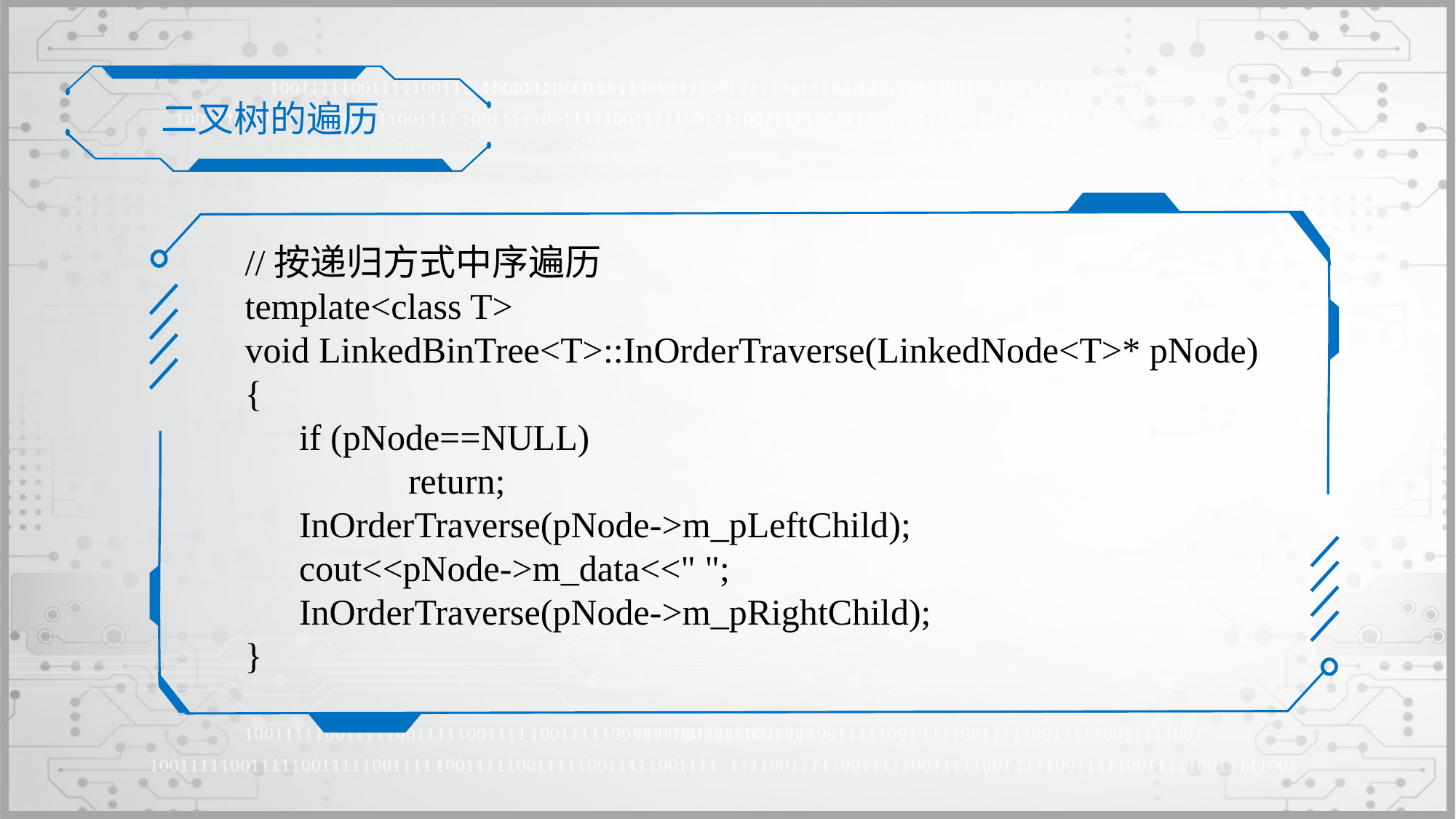

二叉树的遍历

//按递归方式中序遍历
template<class T>
void LinkedBinTree<T>::InOrderTraverse(LinkedNode<T>* pNode)
{
	if (pNode==NULL)
		return;
	InOrderTraverse(pNode->m_pLeftChild);
	cout<<pNode->m_data<<" ";
	InOrderTraverse(pNode->m_pRightChild);
}